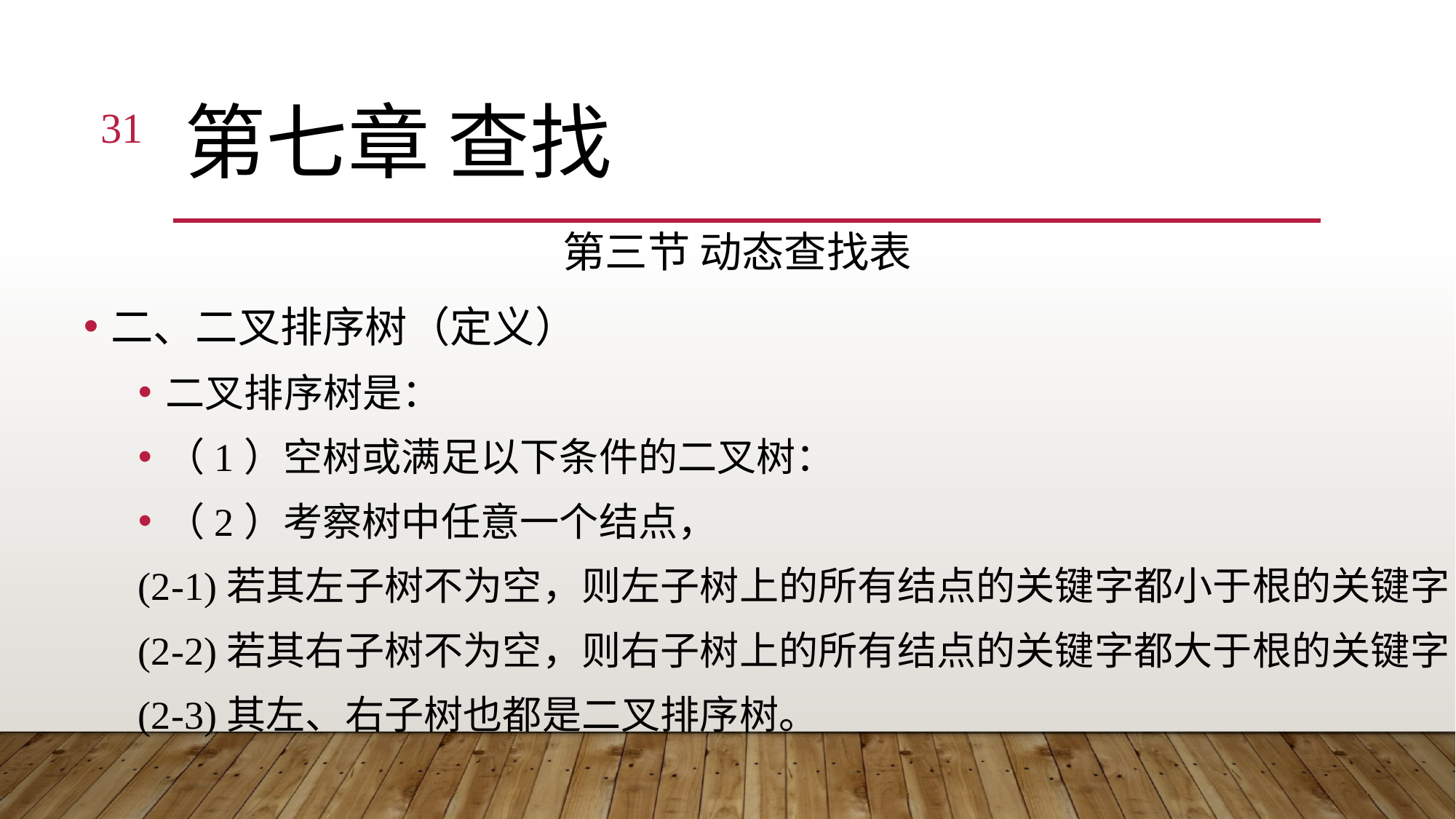

31
# 第七章 查找
第三节 动态查找表
二、二叉排序树（定义）
二叉排序树是：
（1）空树或满足以下条件的二叉树：
（2）考察树中任意一个结点，
(2-1)若其左子树不为空，则左子树上的所有结点的关键字都小于根的关键字;
(2-2)若其右子树不为空，则右子树上的所有结点的关键字都大于根的关键字;
(2-3)其左、右子树也都是二叉排序树。